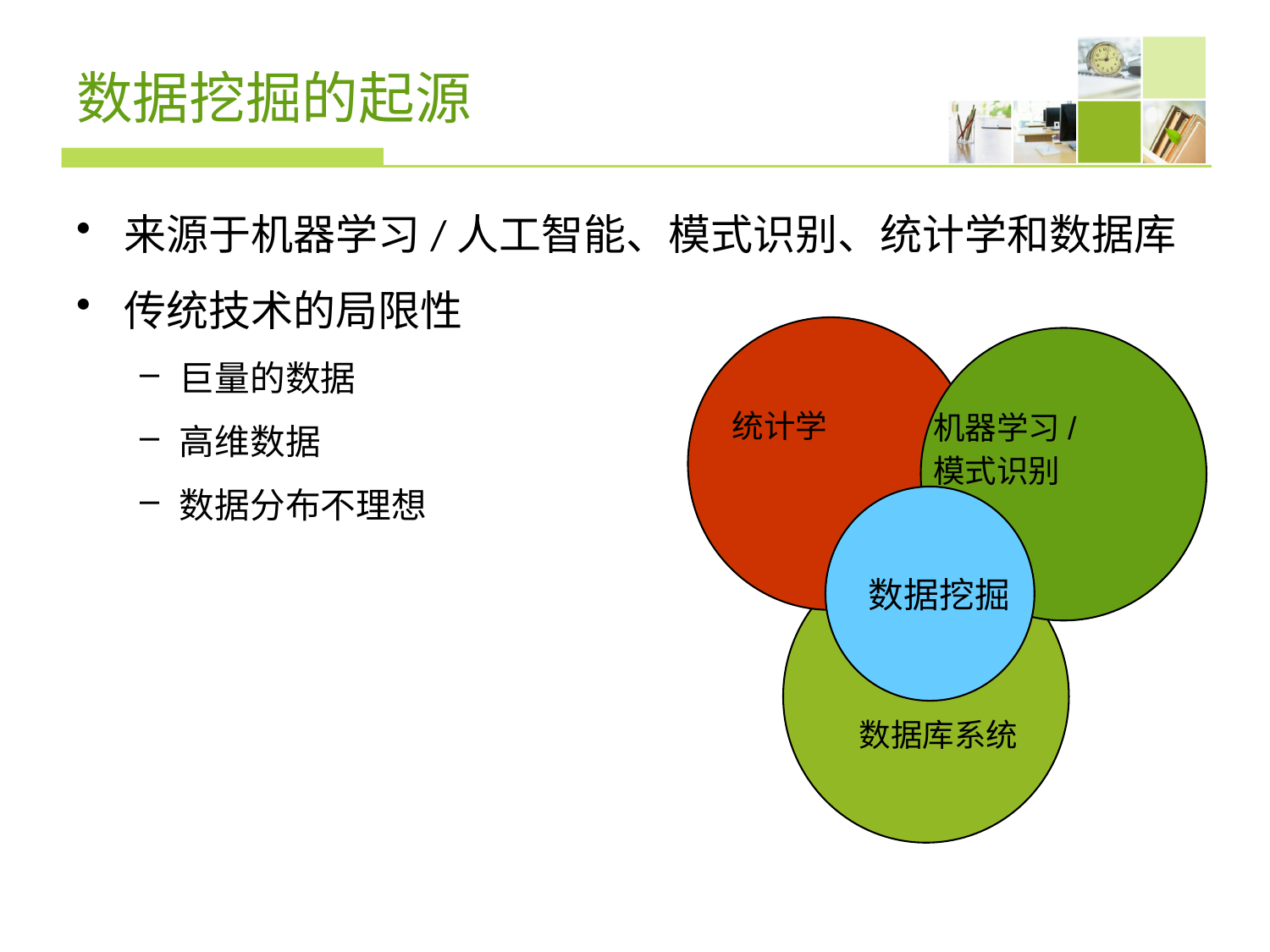

# 数据挖掘的起源
来源于机器学习/人工智能、模式识别、统计学和数据库
传统技术的局限性
巨量的数据
高维数据
数据分布不理想

统计学
机器学习/
模式识别
数据挖掘

数据库系统